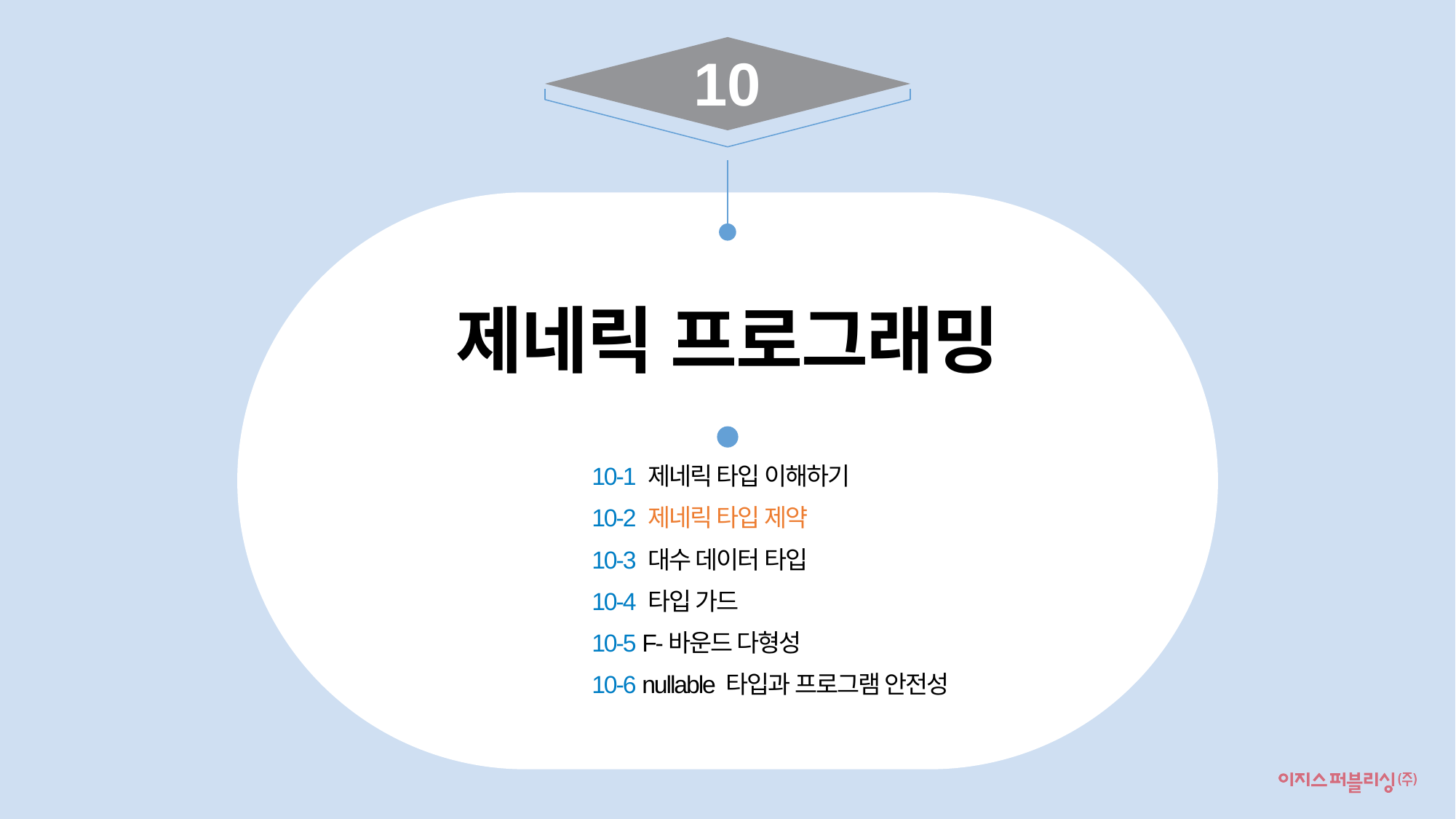

10
제네릭 프로그래밍
10-1 제네릭 타입 이해하기
10-2 제네릭 타입 제약
10-3 대수 데이터 타입
10-4 타입 가드
10-5 F-바운드 다형성
10-6 nullable 타입과 프로그램 안전성